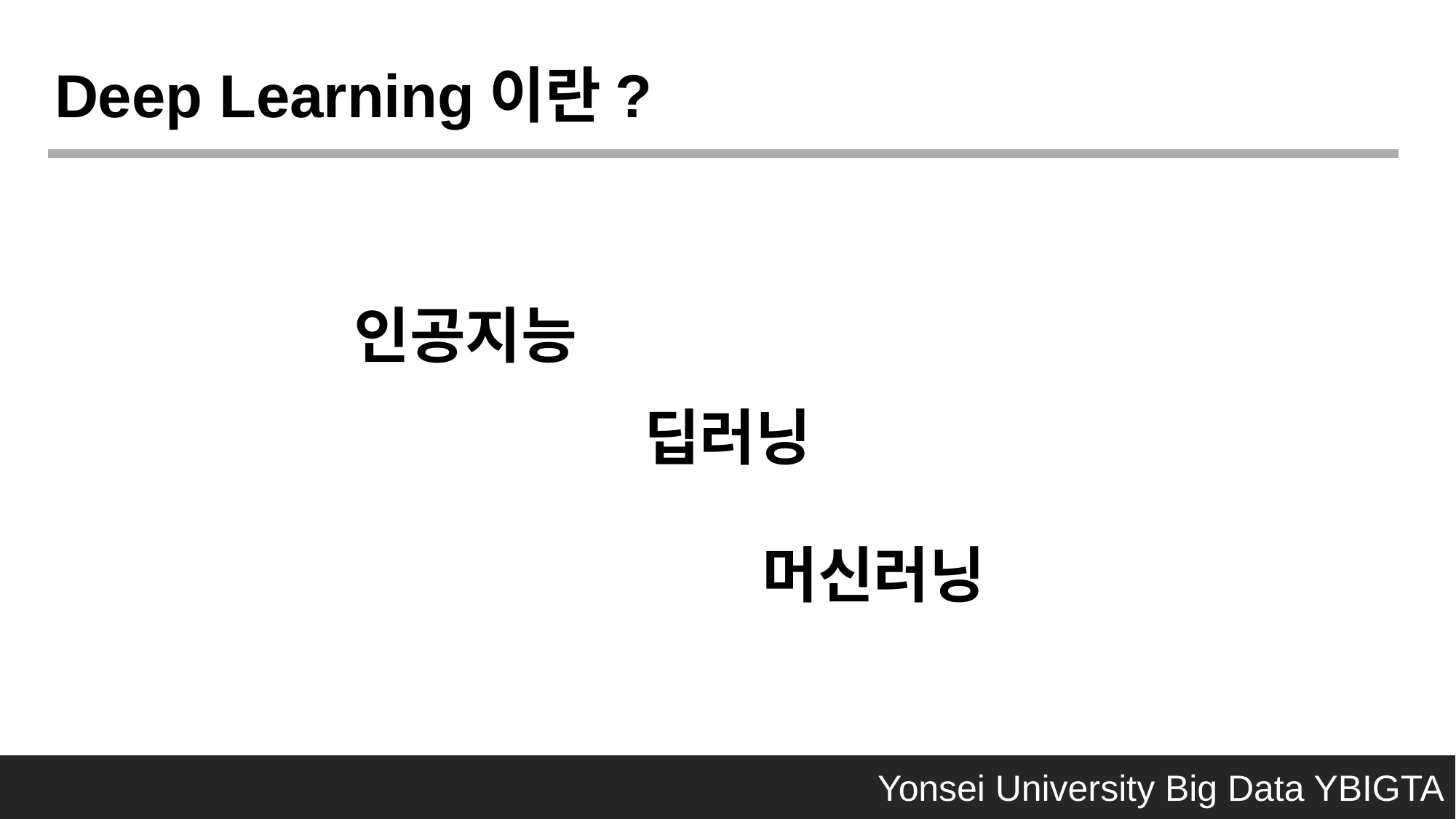

Deep Learning이란?
인공지능
딥러닝
머신러닝

 Yonsei University Big Data YBIGTA